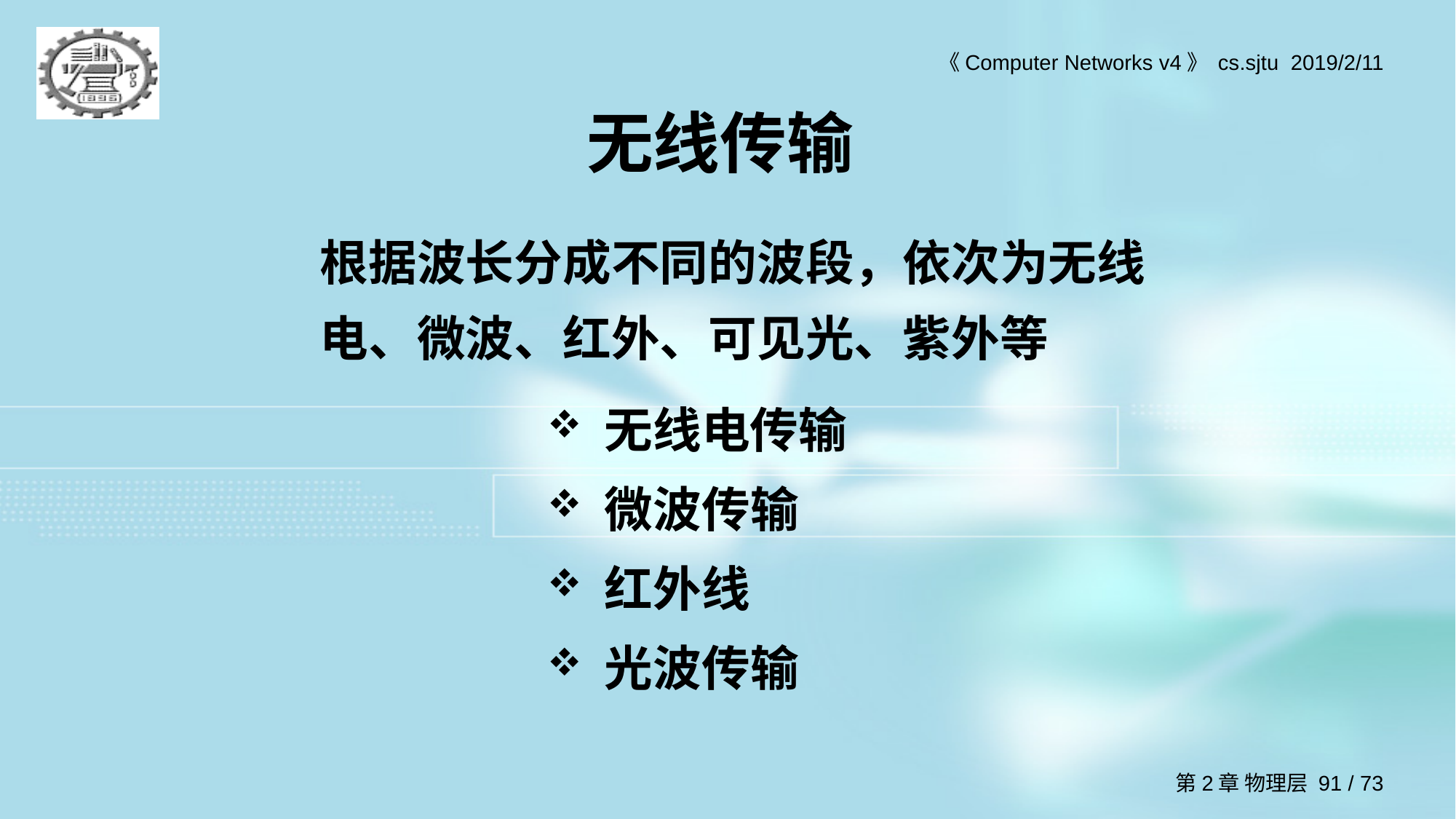

# 无线传输
根据波长分成不同的波段，依次为无线电、微波、红外、可见光、紫外等
无线电传输
微波传输
红外线
光波传输